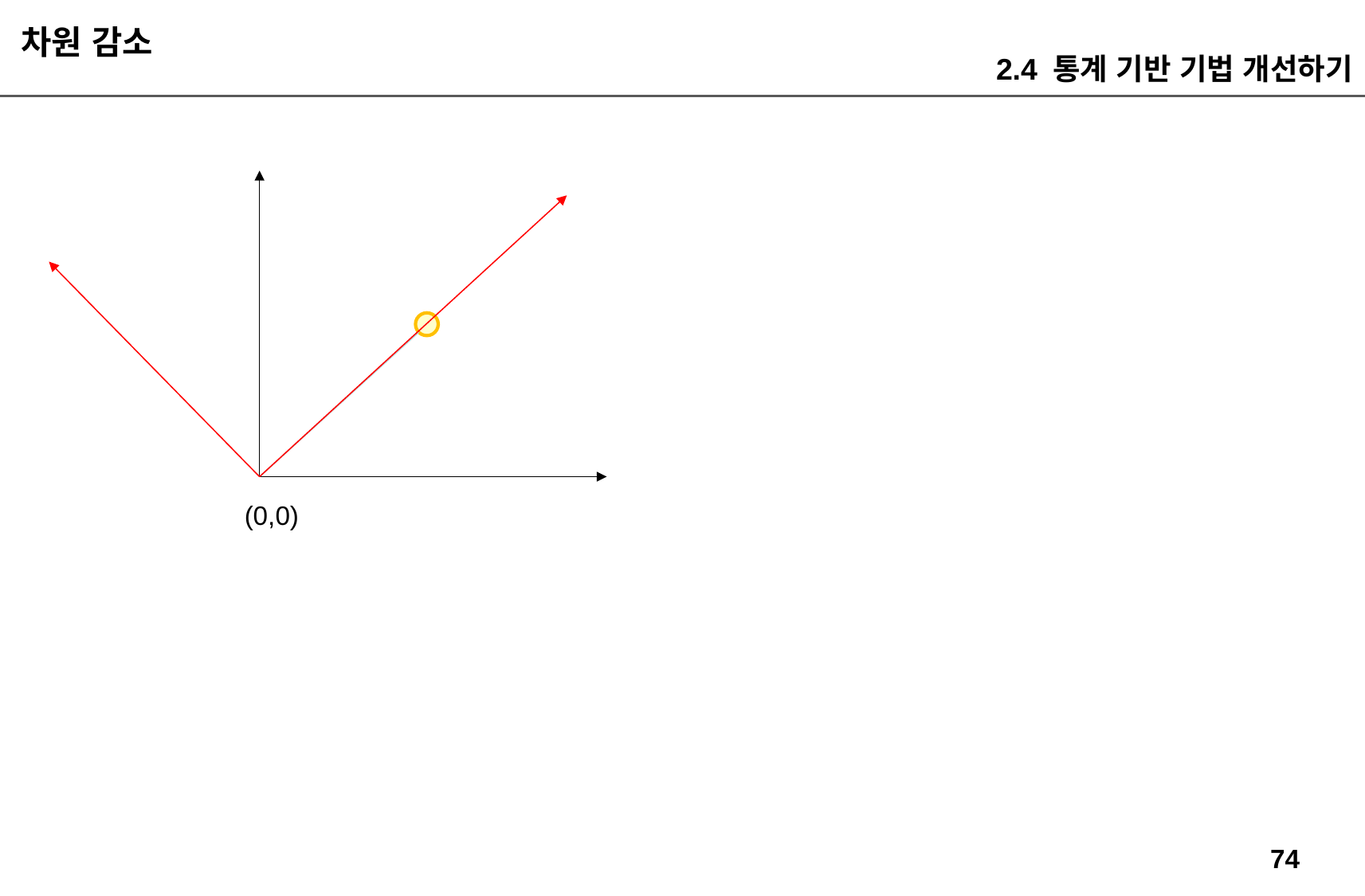

차원 감소
2.4 통계 기반 기법 개선하기

(0,0)